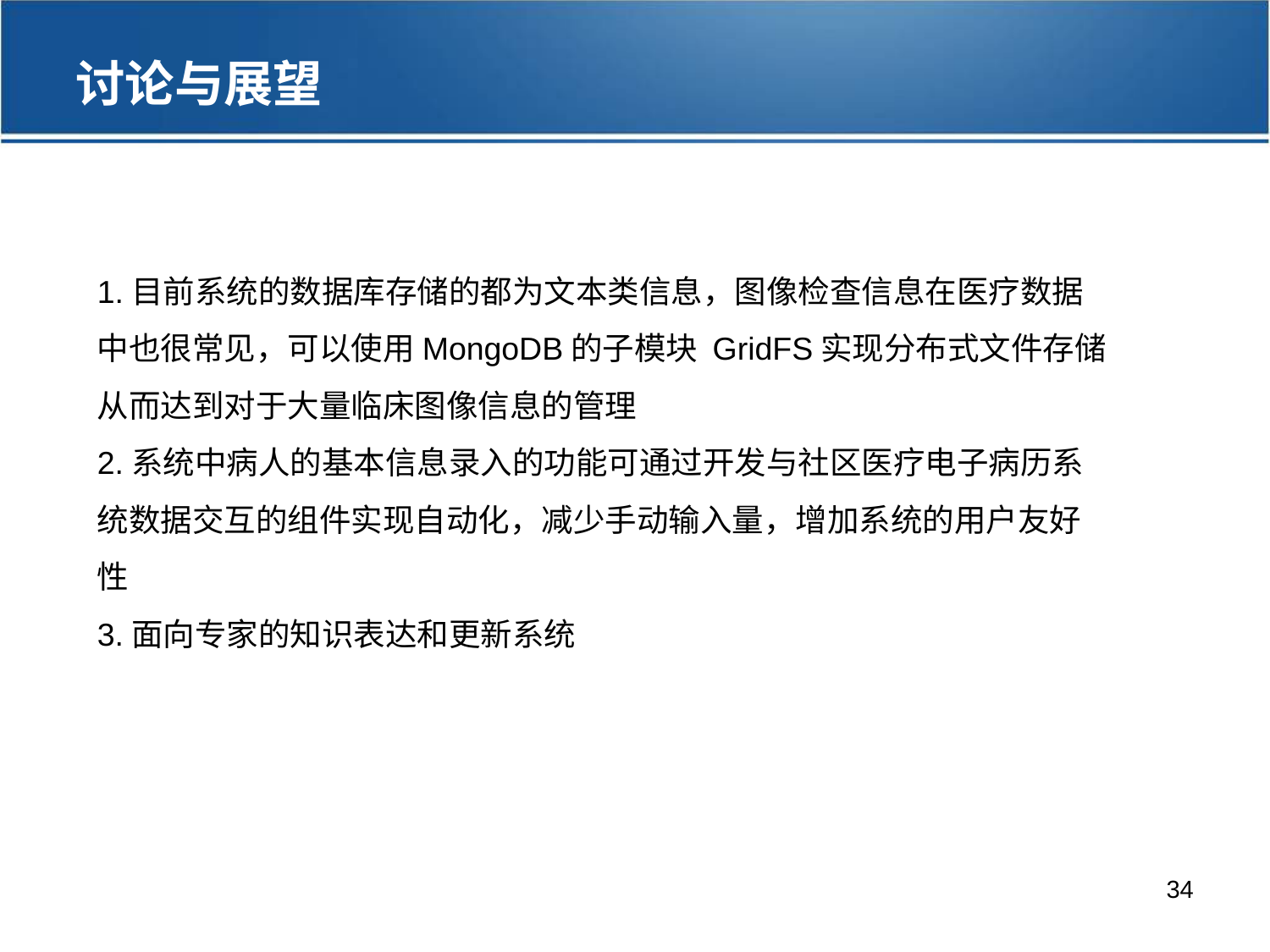

讨论与展望
1.目前系统的数据库存储的都为文本类信息，图像检查信息在医疗数据中也很常见，可以使用MongoDB的子模块 GridFS实现分布式文件存储从而达到对于大量临床图像信息的管理
2.系统中病人的基本信息录入的功能可通过开发与社区医疗电子病历系统数据交互的组件实现自动化，减少手动输入量，增加系统的用户友好性
3.面向专家的知识表达和更新系统
34